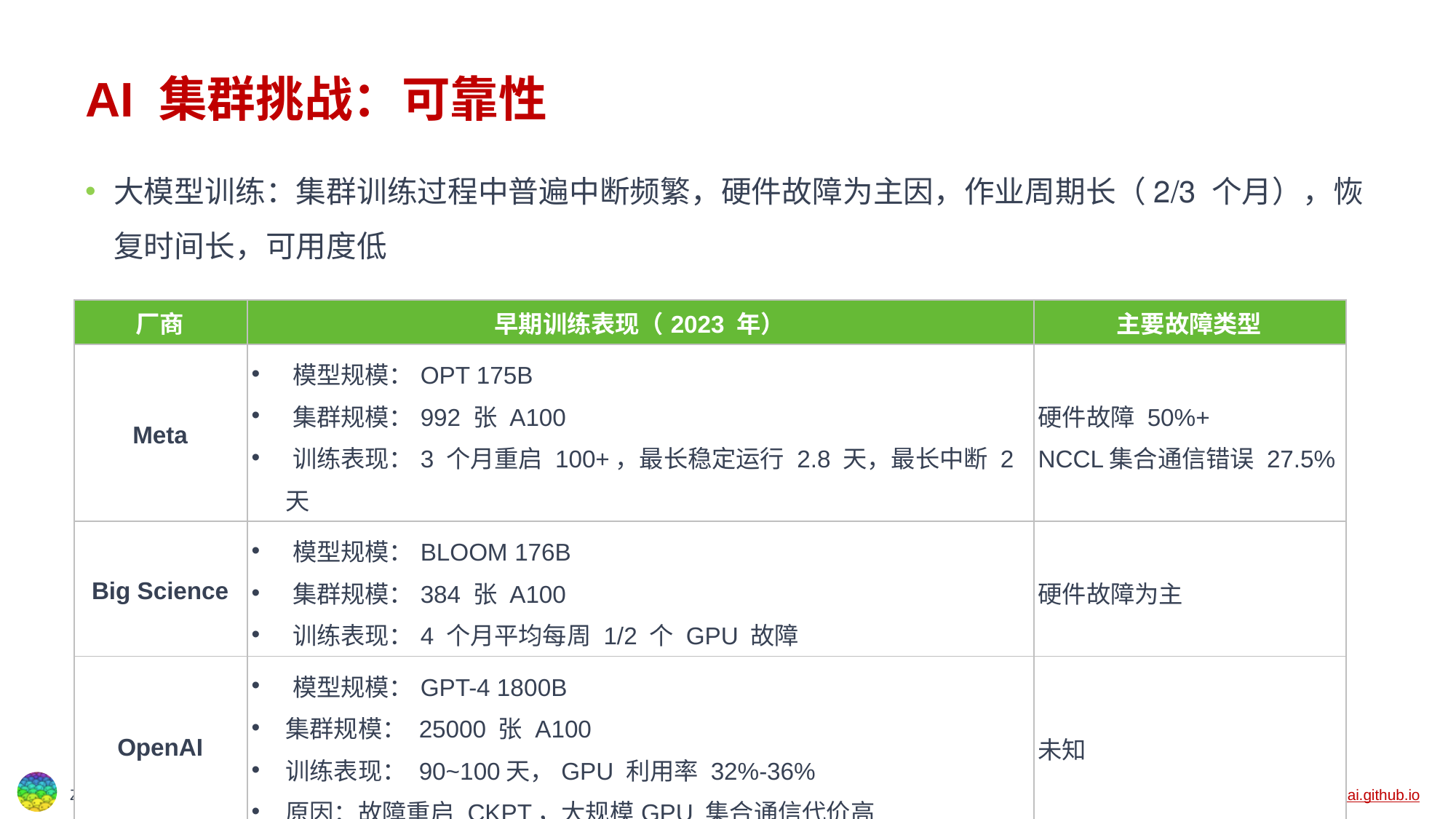

# AI 集群挑战：可靠性
大模型训练：集群训练过程中普遍中断频繁，硬件故障为主因，作业周期长（2/3 个月），恢复时间长，可用度低

| 厂商 | 早期训练表现（2023 年） | 主要故障类型 |
| --- | --- | --- |
| ​​Meta​​ | ​​模型规模：OPT 175B ​​集群规模​​：992 张 A100 ​​训练表现​​：3 个月重启 100+，最长稳定运行 2.8 天，最长中断 2 天 | 硬件故障 50%+ NCCL集合通信错误 27.5% |
| ​​Big Science​​ | ​​模型​​规模：BLOOM 176B ​​集群规模​​：384 张 A100 ​​训练表现​​：4 个月平均每周 1/2 个 GPU 故障 | 硬件故障为主 |
| ​​OpenAI​​ | ​​模型​​规模：GPT-4 1800B 集群规模​​： 25000 张 A100 训练表现​​： 90~100天，GPU 利用率 32%-36% 原因：故障重启 CKPT，大规模GPU 集合通信代价高 | 未知 |